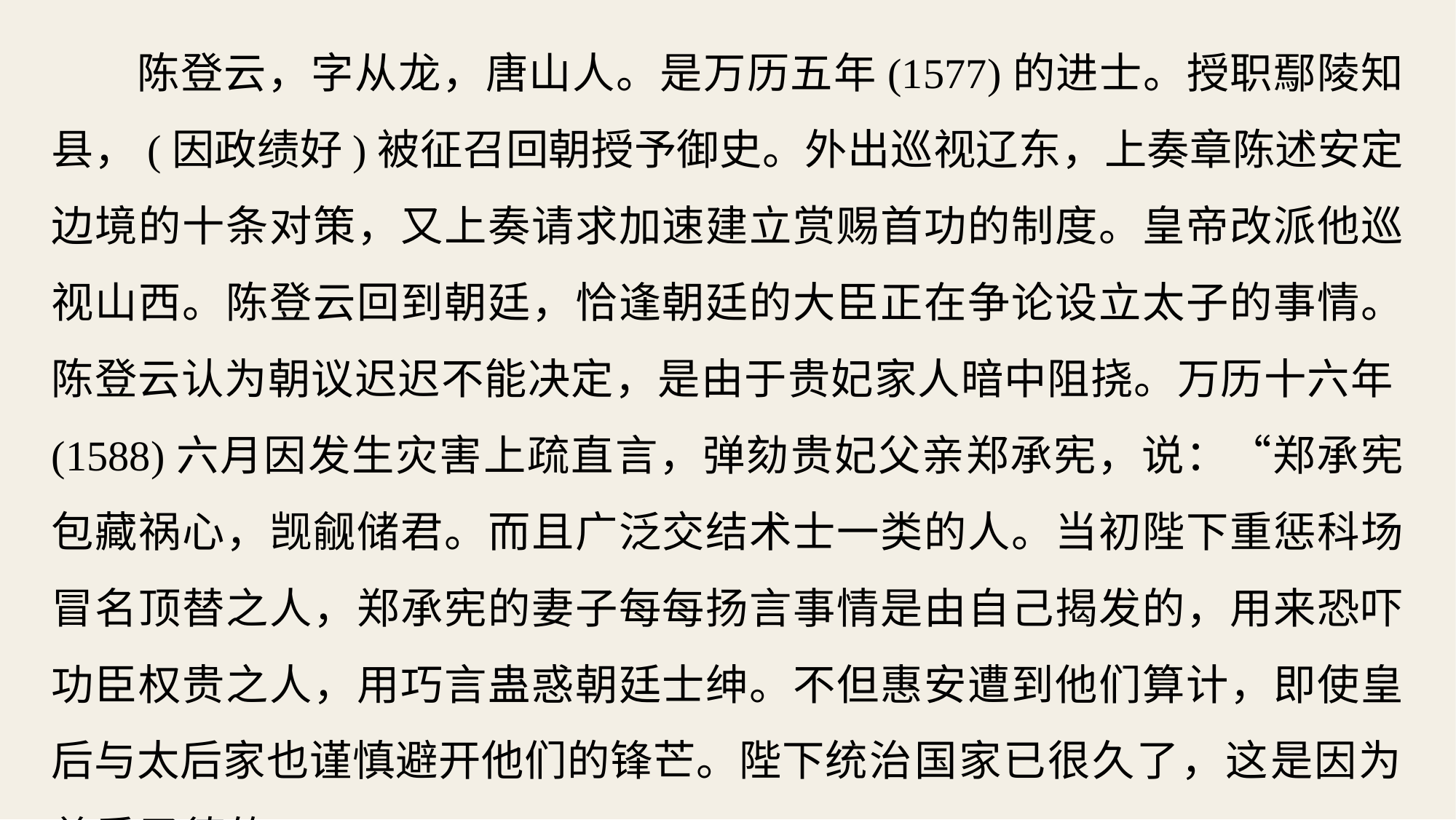

陈登云，字从龙，唐山人。是万历五年(1577)的进士。授职鄢陵知县，(因政绩好)被征召回朝授予御史。外出巡视辽东，上奏章陈述安定边境的十条对策，又上奏请求加速建立赏赐首功的制度。皇帝改派他巡视山西。陈登云回到朝廷，恰逢朝廷的大臣正在争论设立太子的事情。陈登云认为朝议迟迟不能决定，是由于贵妃家人暗中阻挠。万历十六年(1588)六月因发生灾害上疏直言，弹劾贵妃父亲郑承宪，说：“郑承宪包藏祸心，觊觎储君。而且广泛交结术士一类的人。当初陛下重惩科场冒名顶替之人，郑承宪的妻子每每扬言事情是由自己揭发的，用来恐吓功臣权贵之人，用巧言蛊惑朝廷士绅。不但惠安遭到他们算计，即使皇后与太后家也谨慎避开他们的锋芒。陛下统治国家已很久了，这是因为尊重圣德的